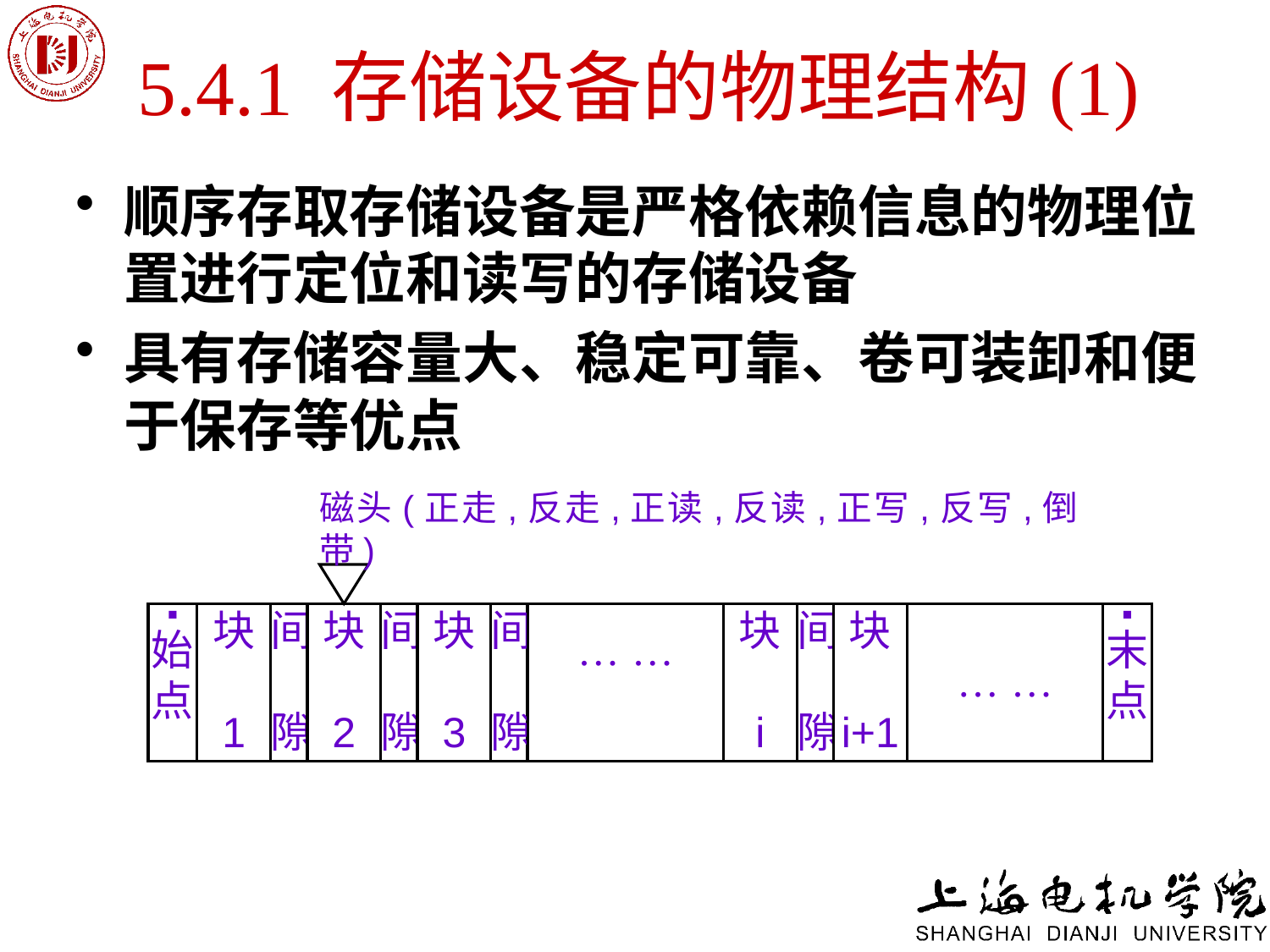

# 5.4.1 存储设备的物理结构(1)
顺序存取存储设备是严格依赖信息的物理位置进行定位和读写的存储设备
具有存储容量大、稳定可靠、卷可装卸和便于保存等优点
磁头(正走,反走,正读,反读,正写,反写,倒带)

■
始点
块

1
间

隙
块

2
间

隙
块

3
间

隙

… …
块

i
间

隙
块

i+1

… …
■
末点